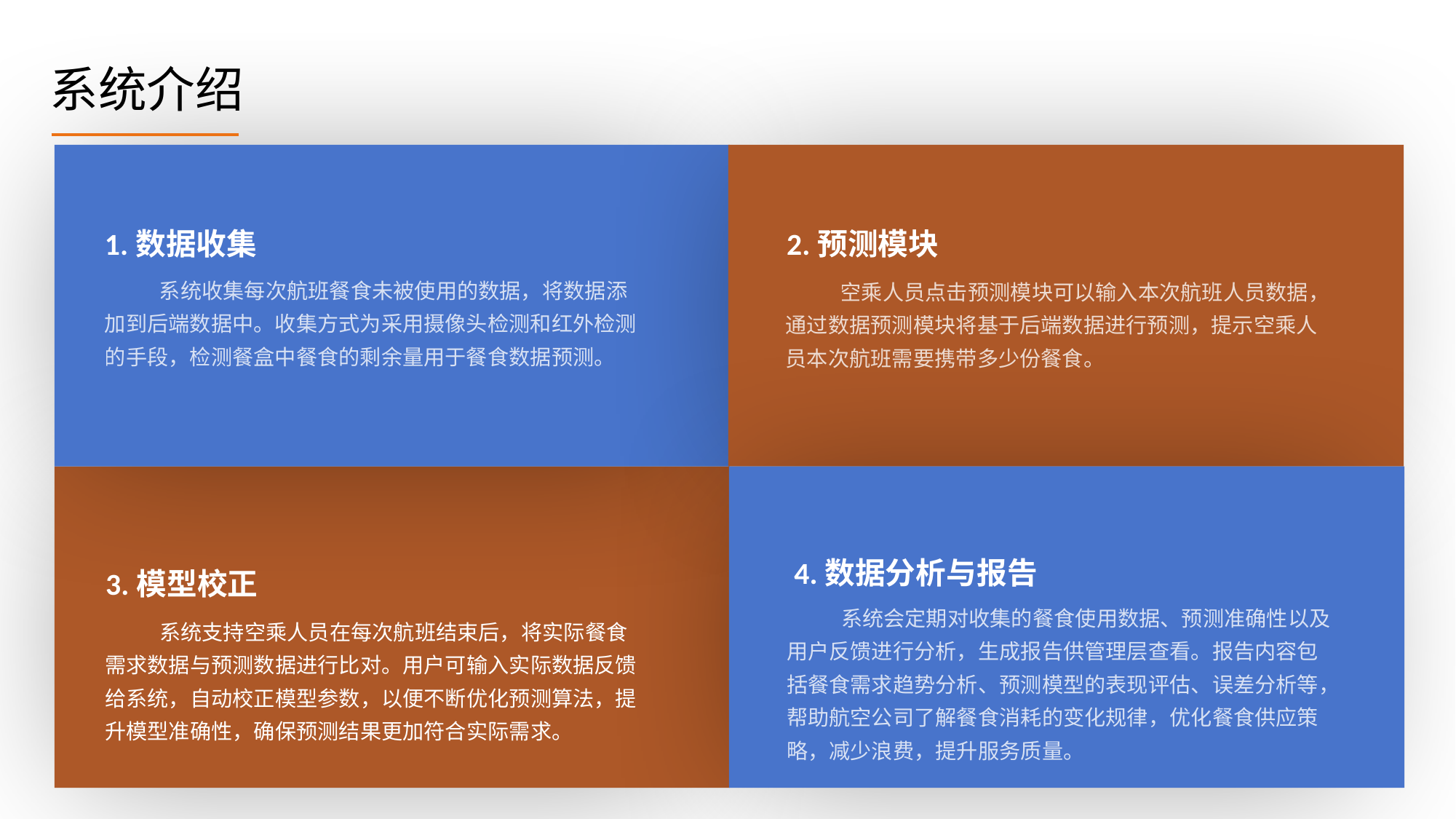

系统介绍

1.数据收集
2.预测模块
e7d195523061f1c0d3ba7f298e59d031c9c3f97027ed136f882110EF8F17BAD1F2C348D17C7856EF46CB4678CC9E44EE1ABA681E3133328A7B4D22AAF822B2429426B2355AA8CC4431B8568D2CF3B73A96BBEC1D6ED9A296B43765507A3E7CF5D1CA7E8172631B7DC4BDD6EDD9C905DDE509891D9B10512B757EAF468629A66A40406F5054747F5B
系统收集每次航班餐食未被使用的数据，将数据添加到后端数据中。收集方式为采用摄像头检测和红外检测的手段，检测餐盒中餐食的剩余量用于餐食数据预测。
空乘人员点击预测模块可以输入本次航班人员数据，通过数据预测模块将基于后端数据进行预测，提示空乘人员本次航班需要携带多少份餐食。

4.数据分析与报告
3.模型校正
系统会定期对收集的餐食使用数据、预测准确性以及用户反馈进行分析，生成报告供管理层查看。报告内容包括餐食需求趋势分析、预测模型的表现评估、误差分析等，帮助航空公司了解餐食消耗的变化规律，优化餐食供应策略，减少浪费，提升服务质量。
系统支持空乘人员在每次航班结束后，将实际餐食需求数据与预测数据进行比对。用户可输入实际数据反馈给系统，自动校正模型参数，以便不断优化预测算法，提升模型准确性，确保预测结果更加符合实际需求。